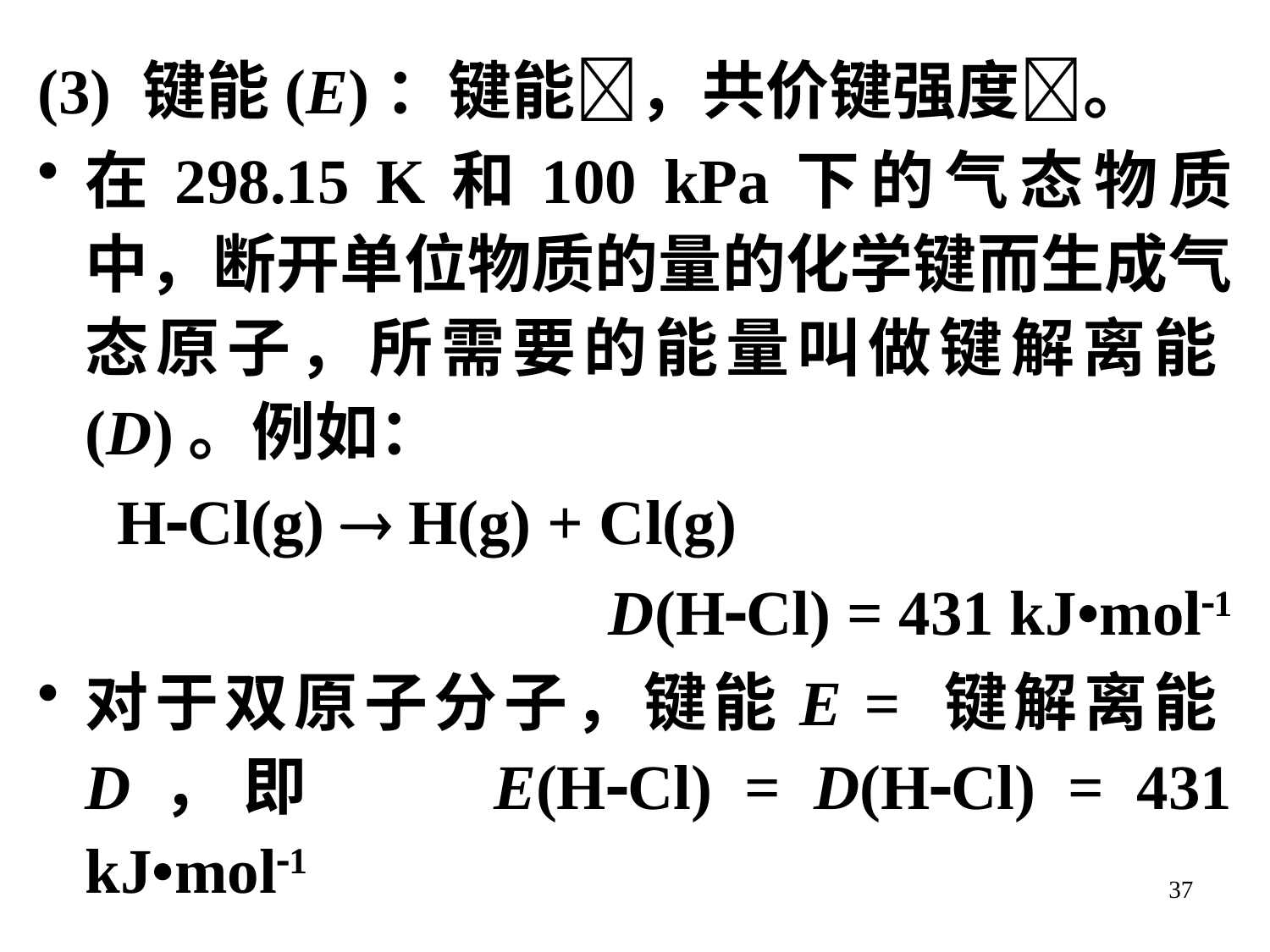

(3) 键能(E)：键能↑，共价键强度↑。
在298.15 K和100 kPa下的气态物质中，断开单位物质的量的化学键而生成气态原子，所需要的能量叫做键解离能(D)。例如：
     H−Cl(g) → H(g) + Cl(g)
         D(H−Cl) = 431 kJ•mol−1
对于双原子分子，键能E = 键解离能D，即     E(H−Cl) = D(H−Cl) = 431 kJ•mol−1
37